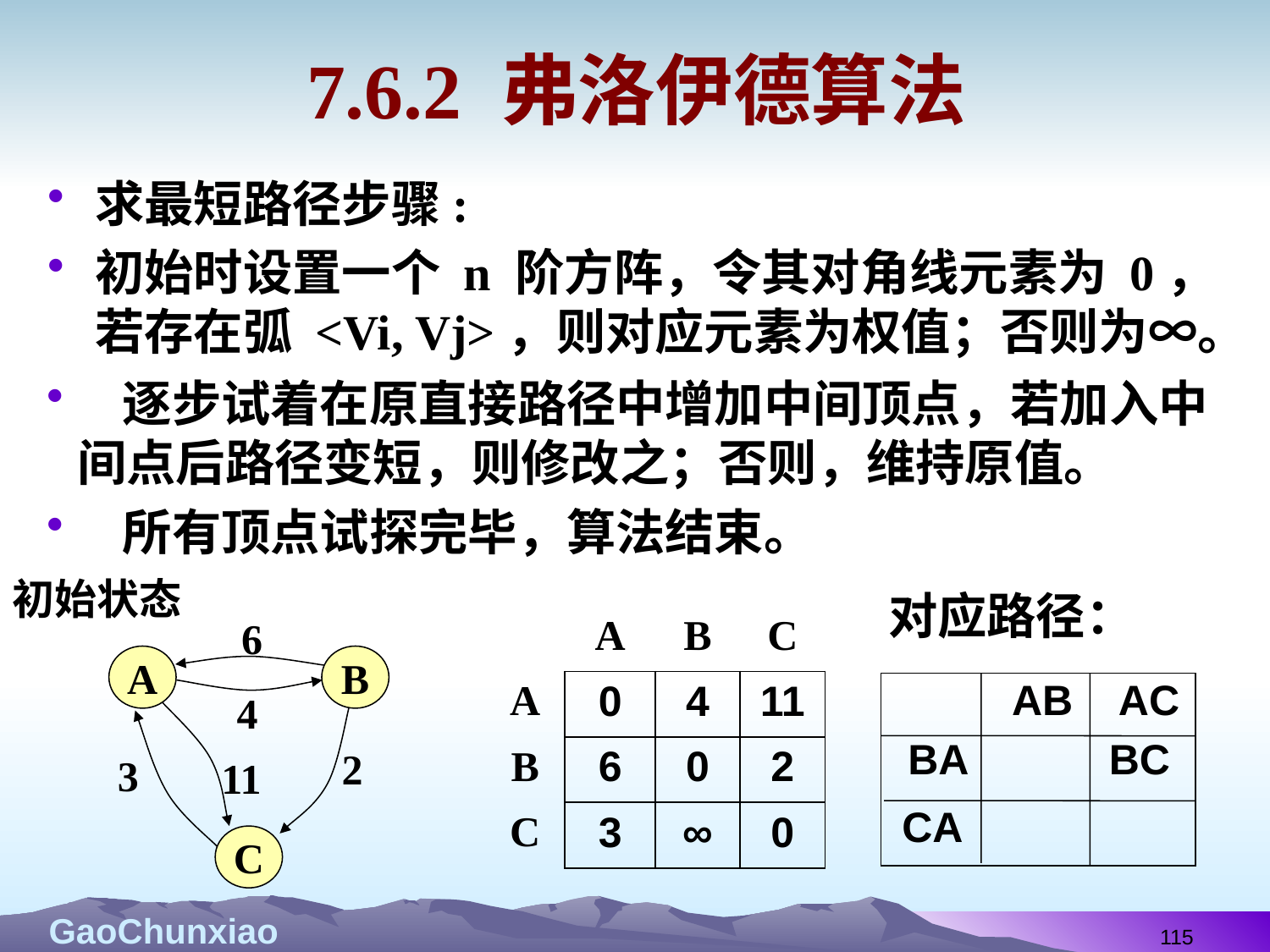

# 7.6.2 弗洛伊德算法
求最短路径步骤:
初始时设置一个 n 阶方阵，令其对角线元素为 0，若存在弧 <Vi, Vj>，则对应元素为权值；否则为∞。
   逐步试着在原直接路径中增加中间顶点，若加入中间点后路径变短，则修改之；否则，维持原值。
   所有顶点试探完毕，算法结束。
初始状态
对应路径：
AB    AC

BA            BC
CA
6
A
B

4

2
3
11
C
|  | A | B | C |
| --- | --- | --- | --- |
| A | 0 | 4 | 11 |
| B | 6 | 0 | 2 |
| C | 3 | ∞ | 0 |
115